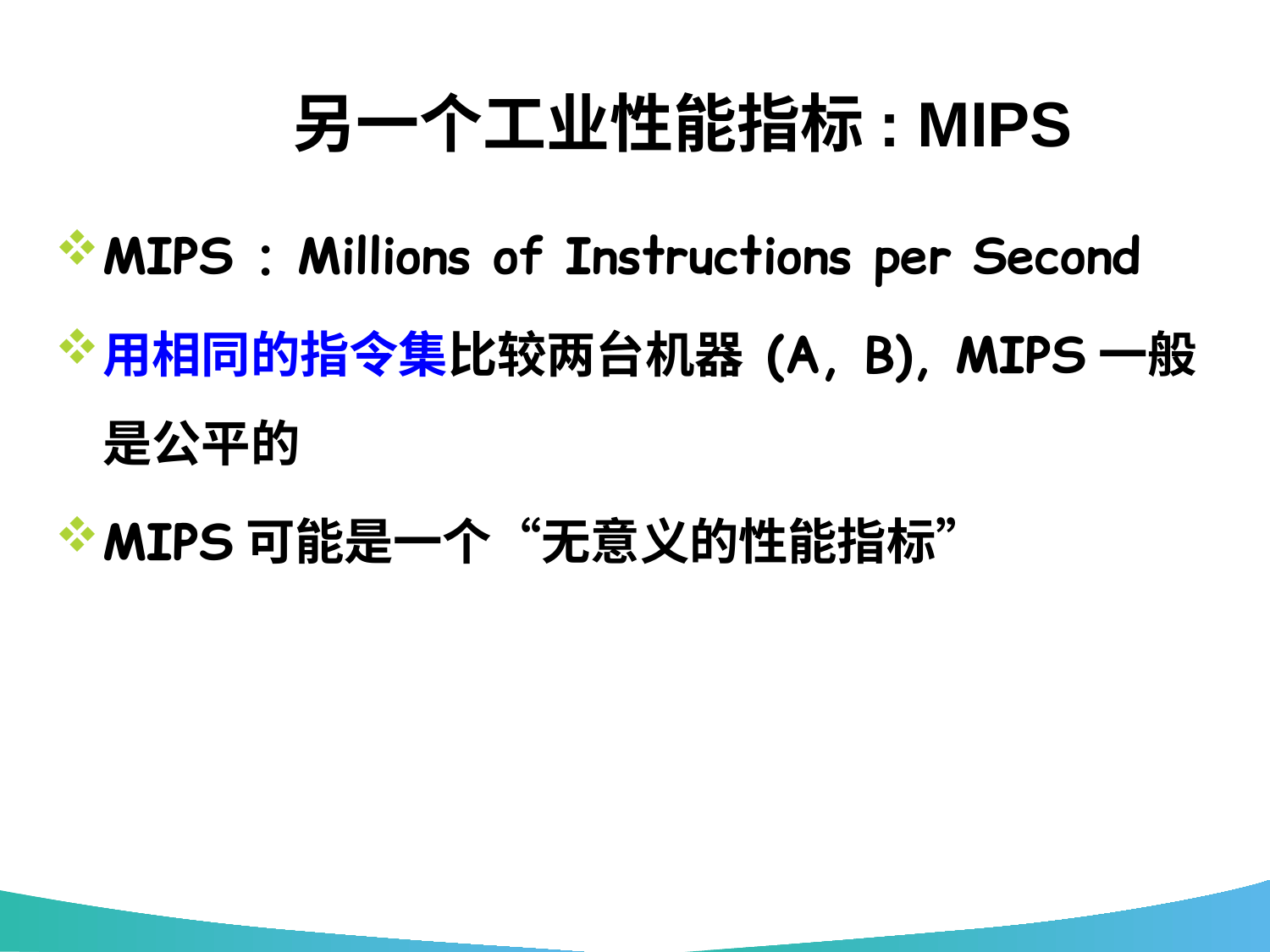

# 另一个工业性能指标: MIPS
MIPS : Millions of Instructions per Second
用相同的指令集比较两台机器 (A, B), MIPS一般是公平的
MIPS可能是一个“无意义的性能指标”